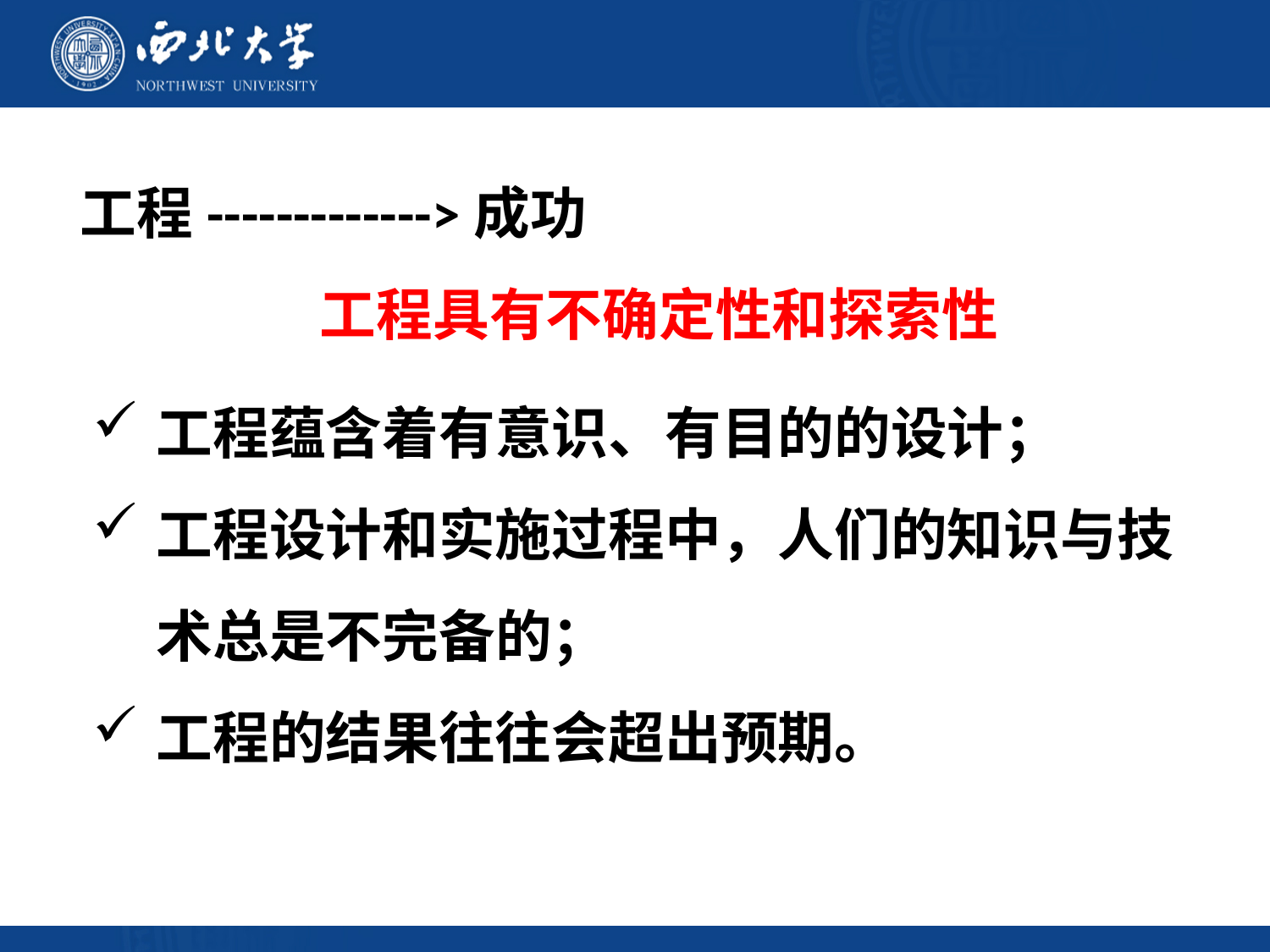

工程------------->成功
工程具有不确定性和探索性
工程蕴含着有意识、有目的的设计；
工程设计和实施过程中，人们的知识与技术总是不完备的；
工程的结果往往会超出预期。